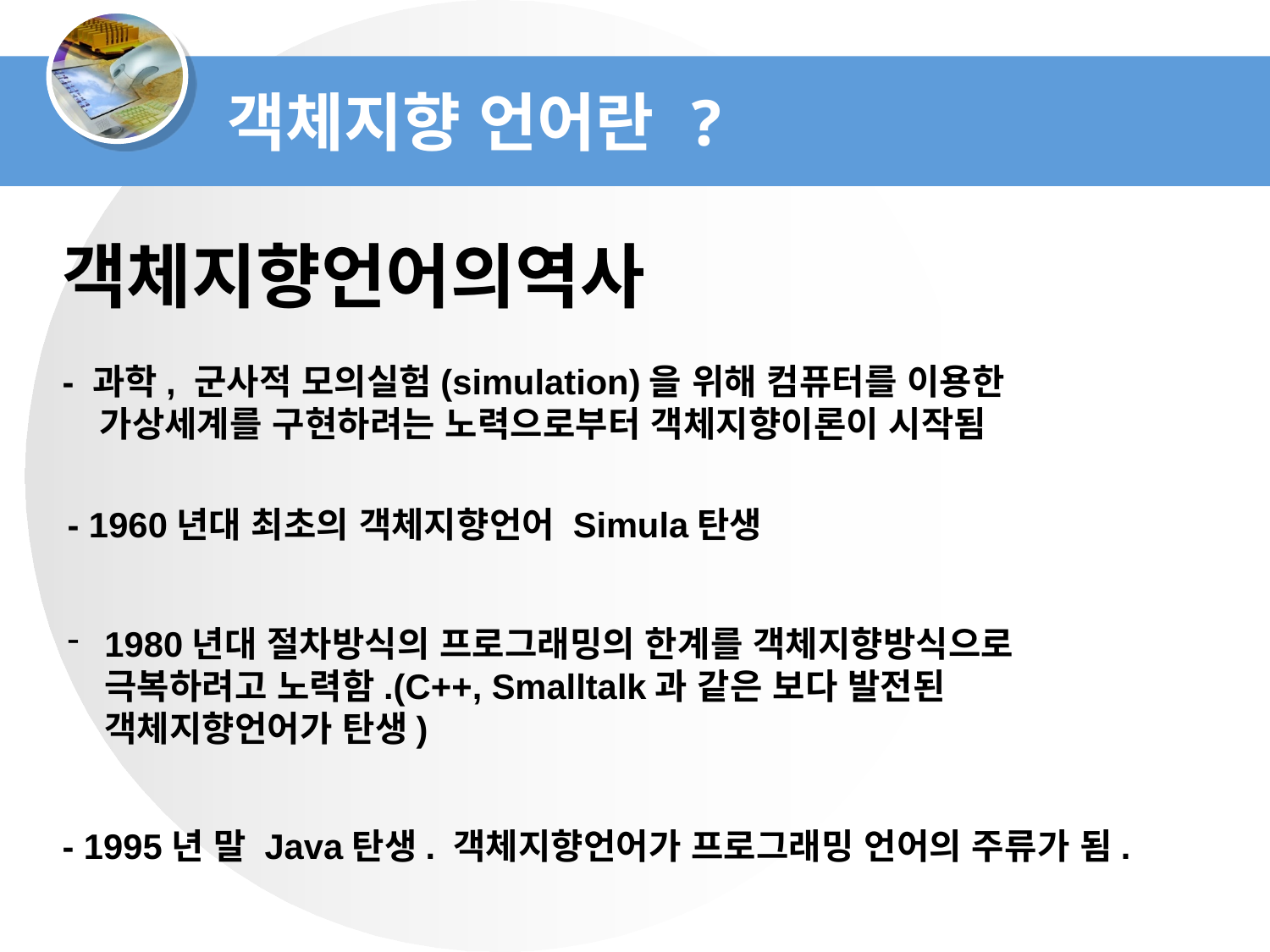

객체지향 언어란 ?
객체지향언어의역사

- 과학, 군사적 모의실험(simulation)을 위해 컴퓨터를 이용한 가상세계를 구현하려는 노력으로부터 객체지향이론이 시작됨
- 1960년대 최초의 객체지향언어 Simula탄생
1980년대 절차방식의 프로그래밍의 한계를 객체지향방식으로 극복하려고 노력함.(C++, Smalltalk과 같은 보다 발전된 객체지향언어가 탄생)
- 1995년 말 Java탄생. 객체지향언어가 프로그래밍 언어의 주류가 됨.